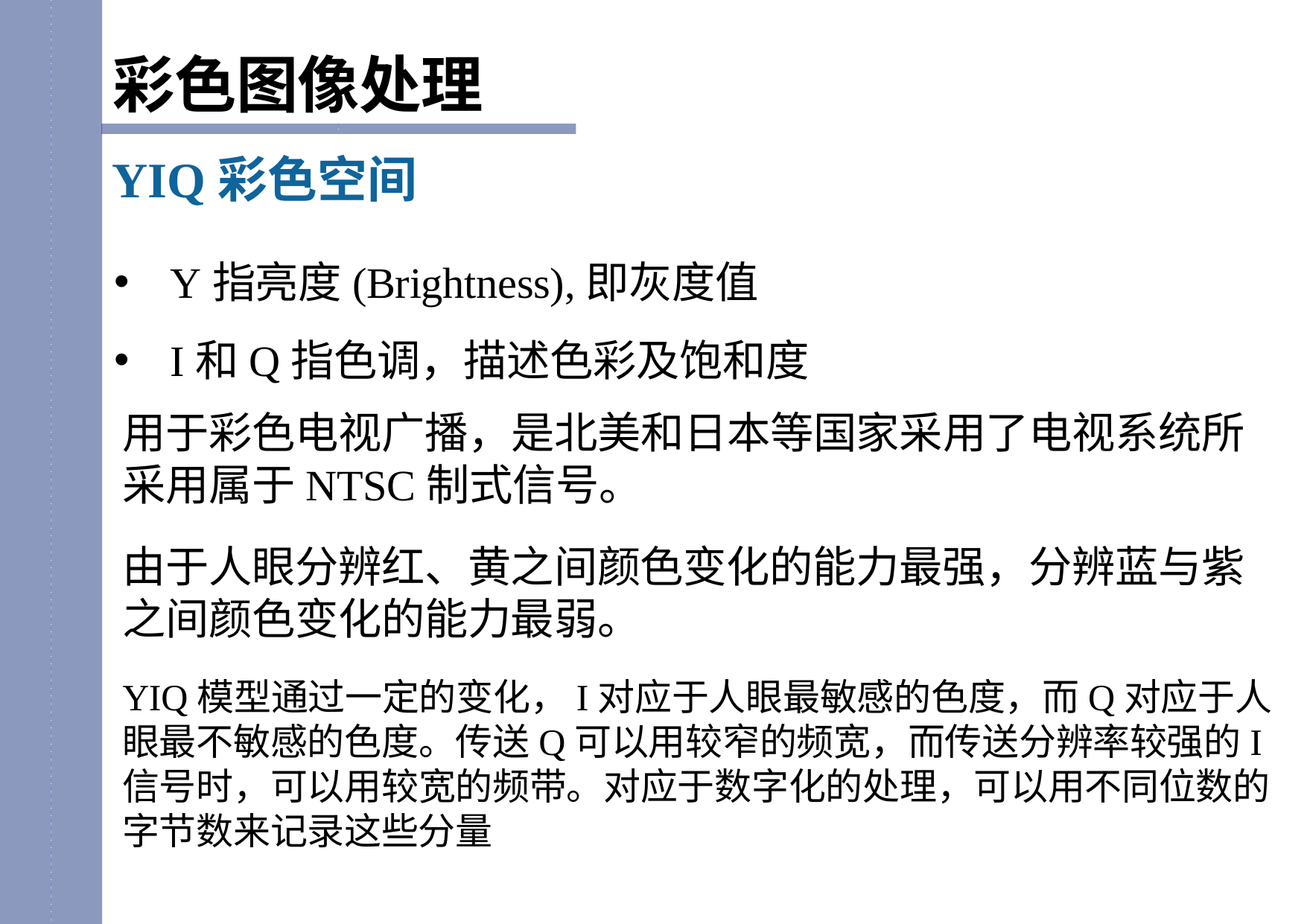

彩色图像处理
YIQ彩色空间
Y指亮度(Brightness),即灰度值
I和Q指色调，描述色彩及饱和度

用于彩色电视广播，是北美和日本等国家采用了电视系统所采用属于NTSC制式信号。
由于人眼分辨红、黄之间颜色变化的能力最强，分辨蓝与紫之间颜色变化的能力最弱。
YIQ模型通过一定的变化，I对应于人眼最敏感的色度，而Q对应于人眼最不敏感的色度。传送Q可以用较窄的频宽，而传送分辨率较强的I信号时，可以用较宽的频带。对应于数字化的处理，可以用不同位数的字节数来记录这些分量